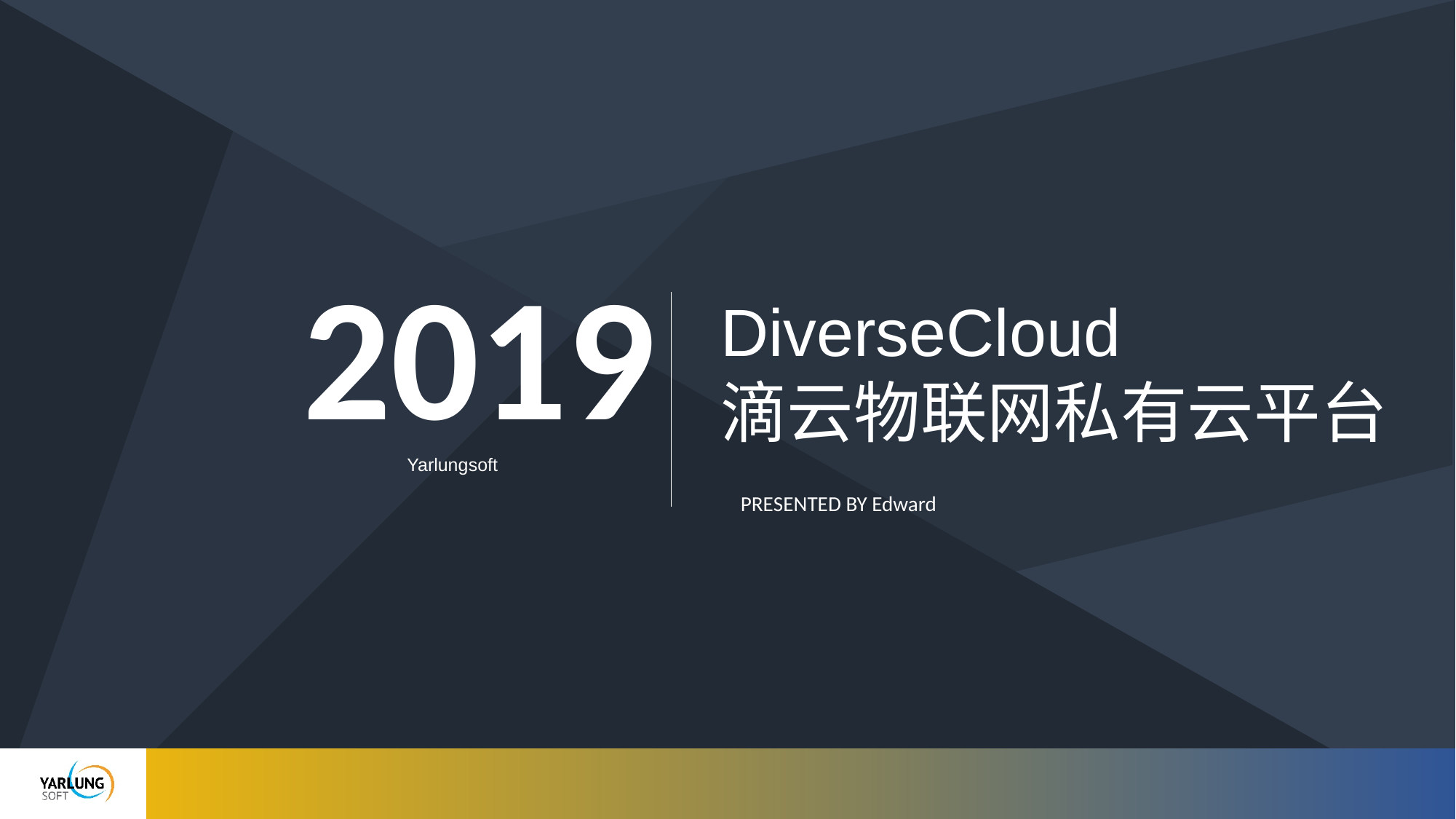

2019
DiverseCloud
滴云物联网私有云平台
Yarlungsoft
PRESENTED BY Edward